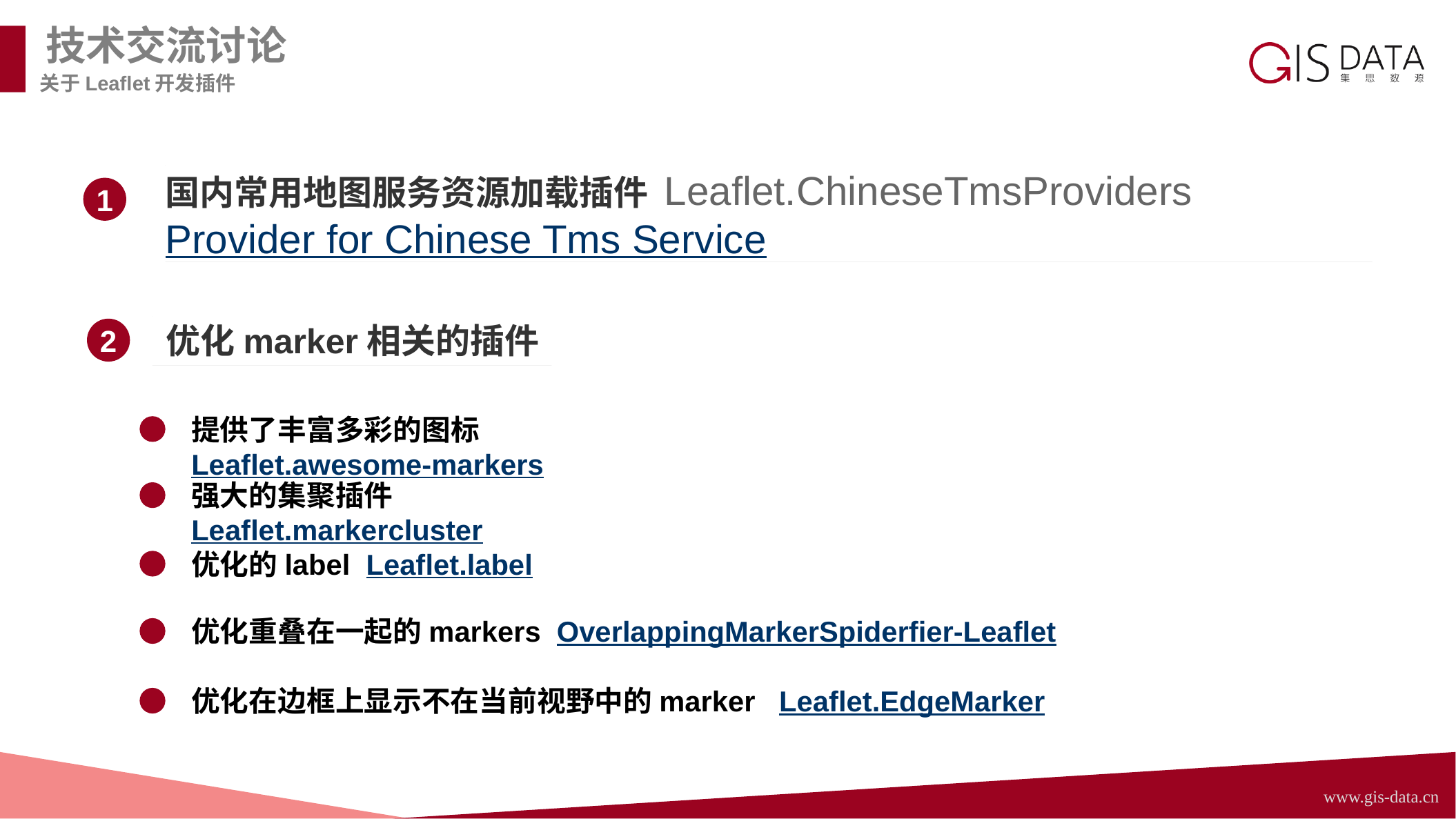

技术交流讨论
关于Leaflet开发插件
国内常用地图服务资源加载插件 Leaflet.ChineseTmsProviders Provider for Chinese Tms Service插件
1
优化marker相关的插件

2
提供了丰富多彩的图标  Leaflet.awesome-markers

强大的集聚插件  Leaflet.markercluster

优化的label  Leaflet.label

优化重叠在一起的markers  OverlappingMarkerSpiderfier-Leaflet

优化在边框上显示不在当前视野中的marker   Leaflet.EdgeMarker